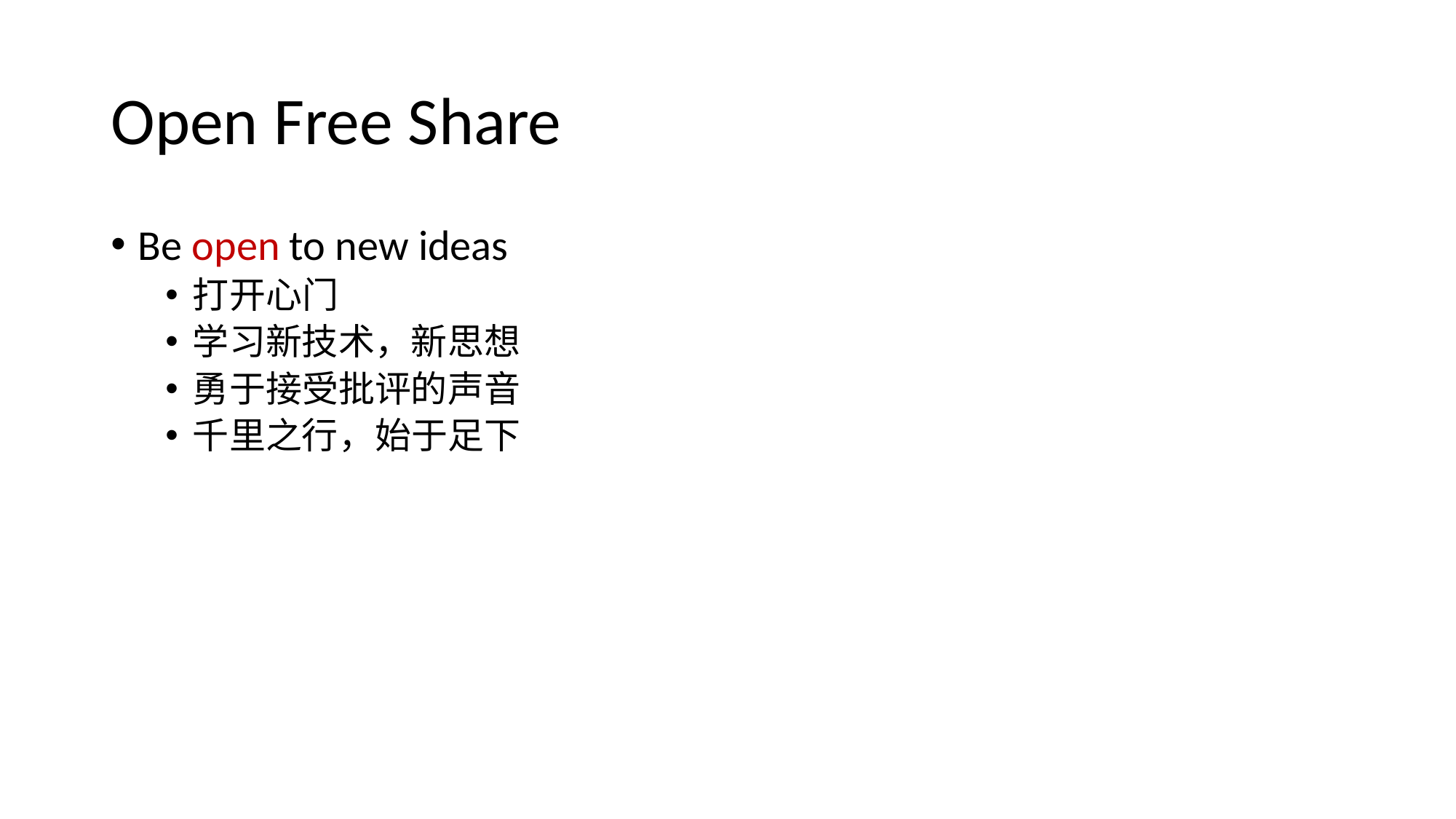

# Open Free Share
Be open to new ideas
打开心门
学习新技术，新思想
勇于接受批评的声音
千里之行，始于足下